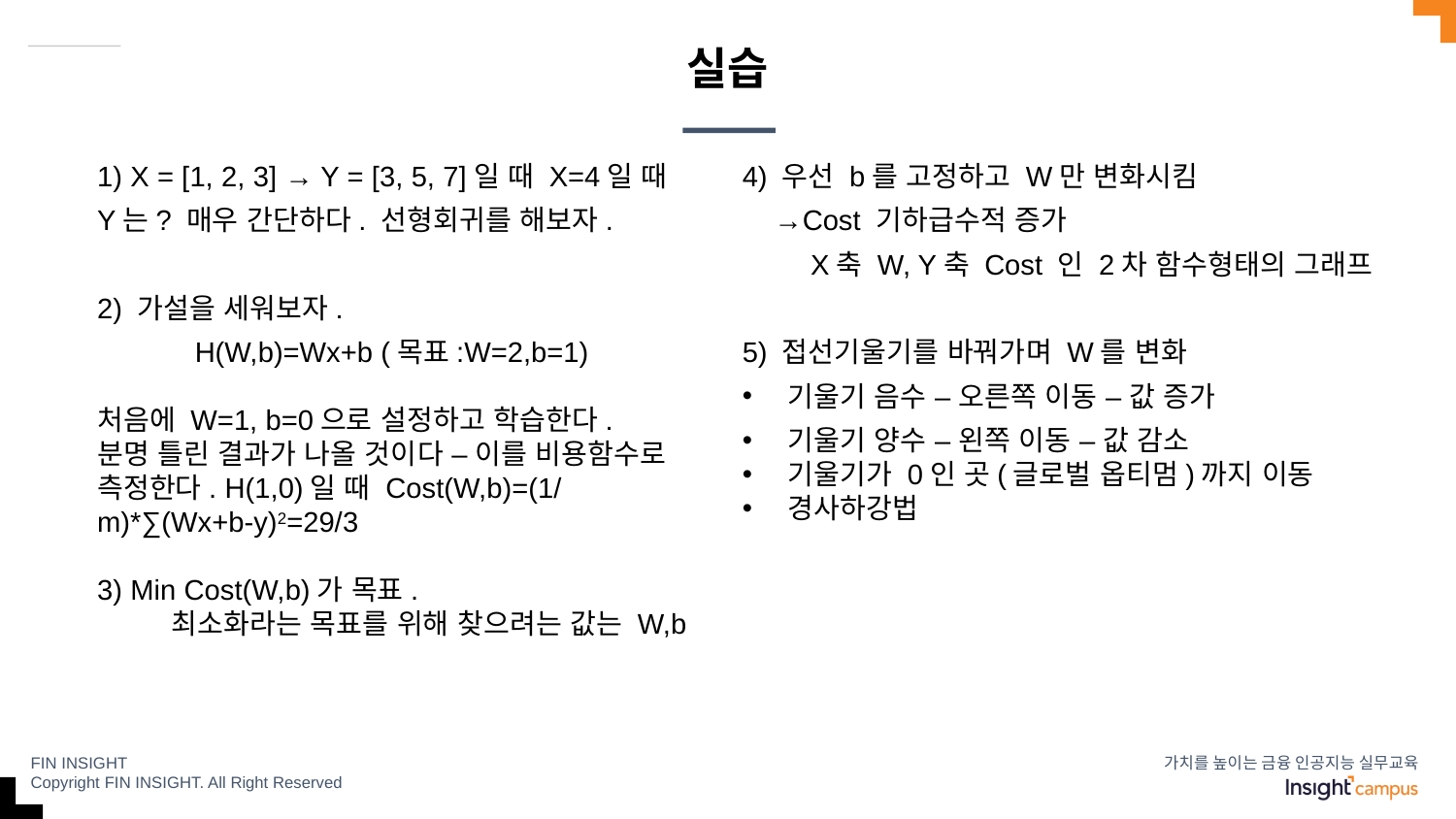

# 실습
1) X = [1, 2, 3] → Y = [3, 5, 7]일 때 X=4일 때 Y는? 매우 간단하다. 선형회귀를 해보자.

2) 가설을 세워보자.
H(W,b)=Wx+b (목표:W=2,b=1)

처음에 W=1, b=0으로 설정하고 학습한다.
분명 틀린 결과가 나올 것이다 – 이를 비용함수로 측정한다. H(1,0)일 때 Cost(W,b)=(1/m)*∑(Wx+b-y)2=29/3

3) Min Cost(W,b)가 목표.
최소화라는 목표를 위해 찾으려는 값는 W,b

4) 우선 b를 고정하고 W만 변화시킴
    →Cost 기하급수적 증가
X축 W, Y축 Cost 인 2차 함수형태의 그래프

5) 접선기울기를 바꿔가며 W를 변화
기울기 음수 – 오른쪽 이동 – 값 증가
기울기 양수 – 왼쪽 이동 – 값 감소
기울기가 0인 곳(글로벌 옵티멈)까지 이동
경사하강법